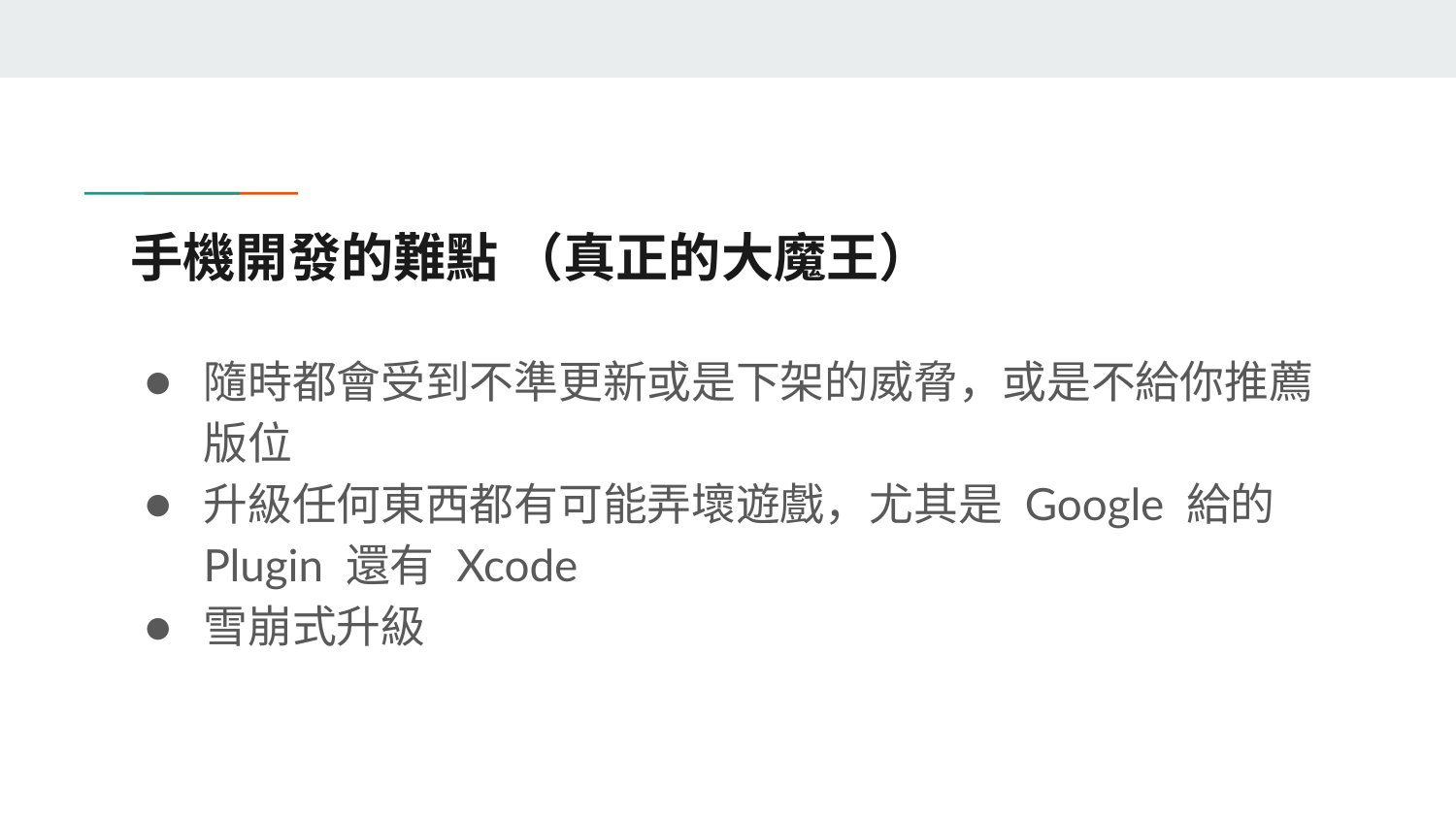

# 手機開發的難點 （真正的大魔王）
隨時都會受到不準更新或是下架的威脅，或是不給你推薦版位
升級任何東西都有可能弄壞遊戲，尤其是 Google 給的 Plugin 還有 Xcode
雪崩式升級